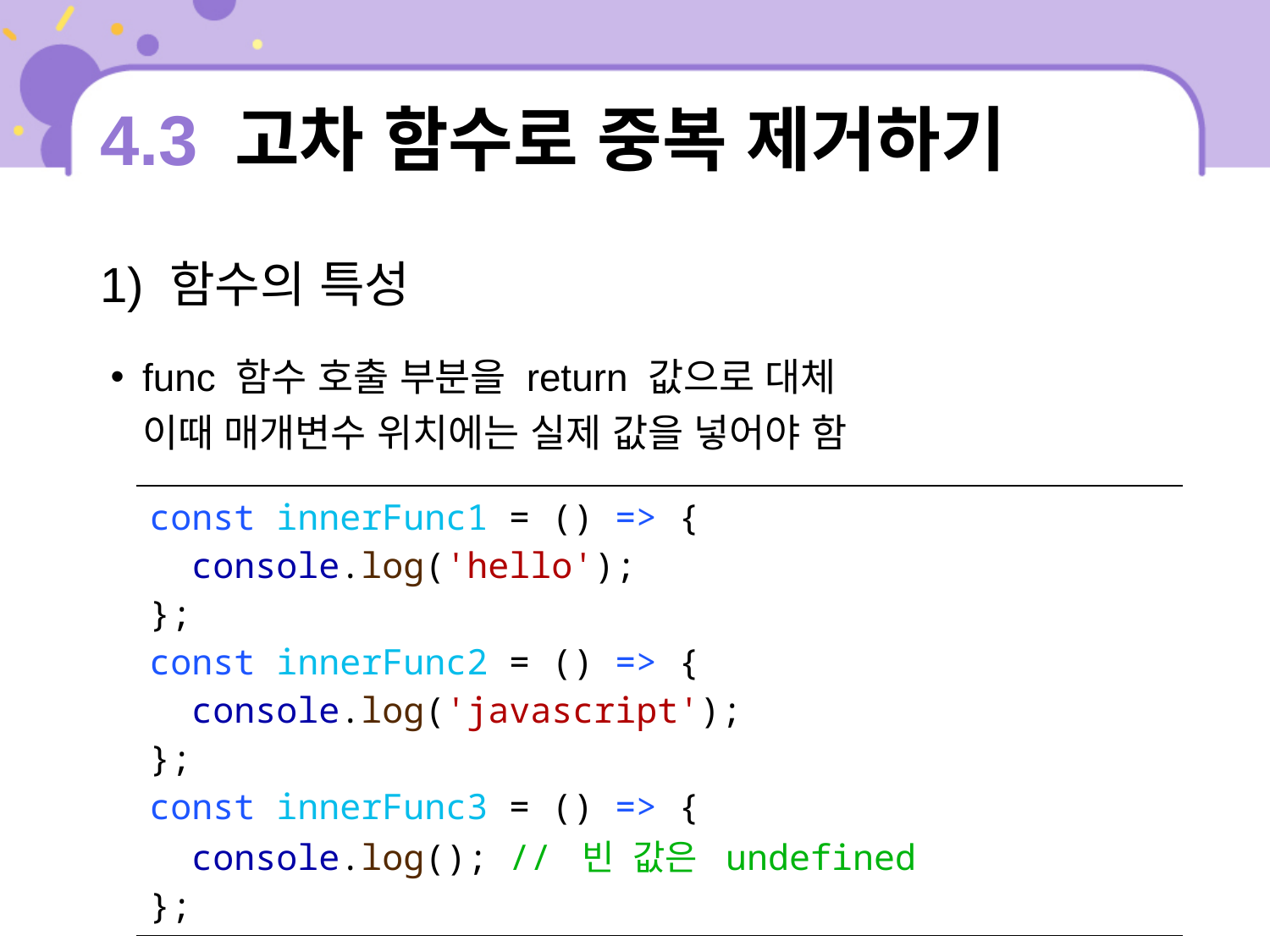

# 4.3 고차 함수로 중복 제거하기
1) 함수의 특성
func 함수 호출 부분을 return 값으로 대체
이때 매개변수 위치에는 실제 값을 넣어야 함

| const innerFunc1 = () => { console.log('hello'); }; const innerFunc2 = () => { console.log('javascript'); }; const innerFunc3 = () => { console.log(); // 빈 값은 undefined }; |
| --- |